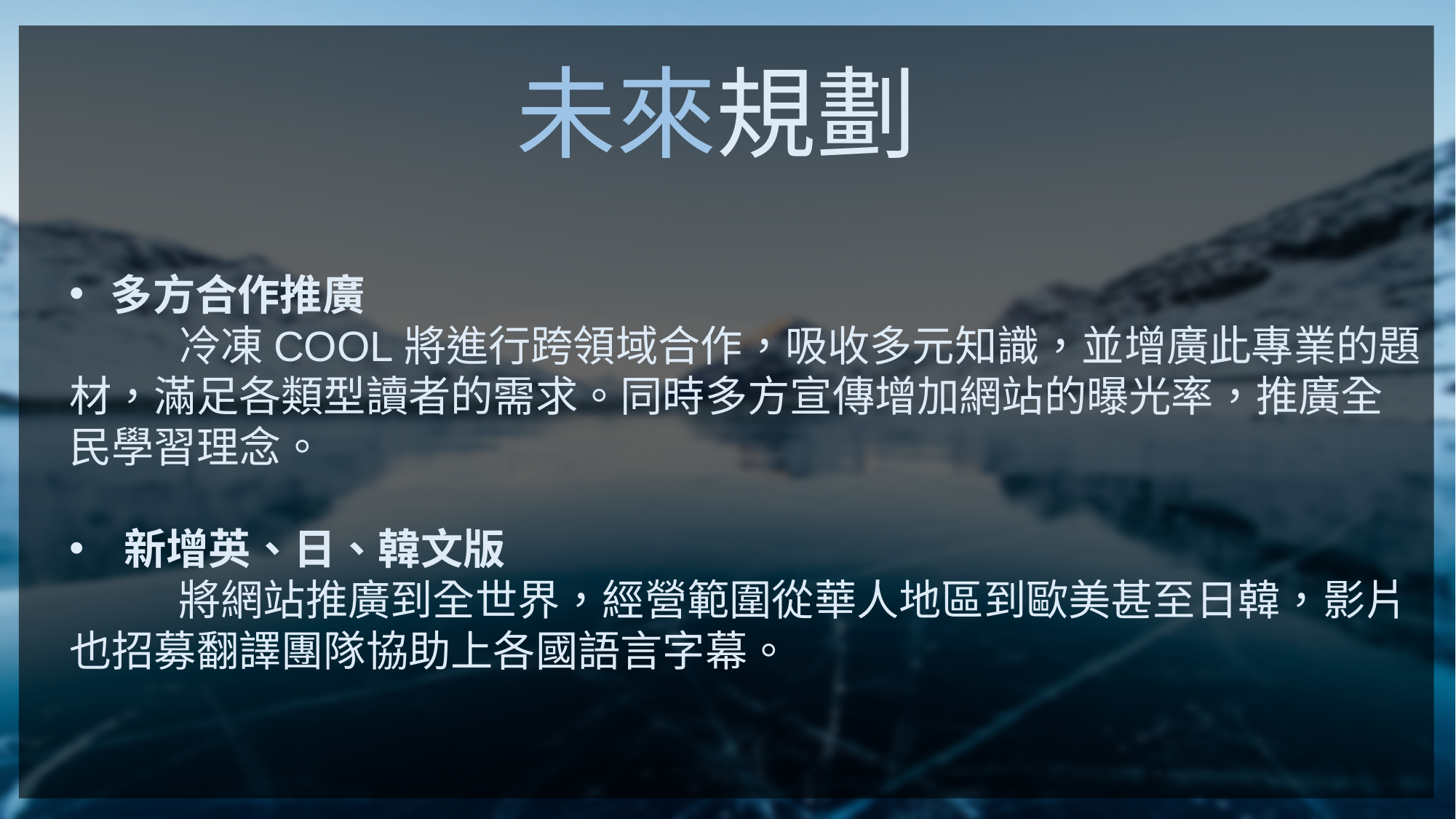

未來規劃
多方合作推廣
	冷凍COOL將進行跨領域合作，吸收多元知識，並增廣此專業的題材，滿足各類型讀者的需求。同時多方宣傳增加網站的曝光率，推廣全民學習理念。

新增英、日、韓文版
	將網站推廣到全世界，經營範圍從華人地區到歐美甚至日韓，影片也招募翻譯團隊協助上各國語言字幕。